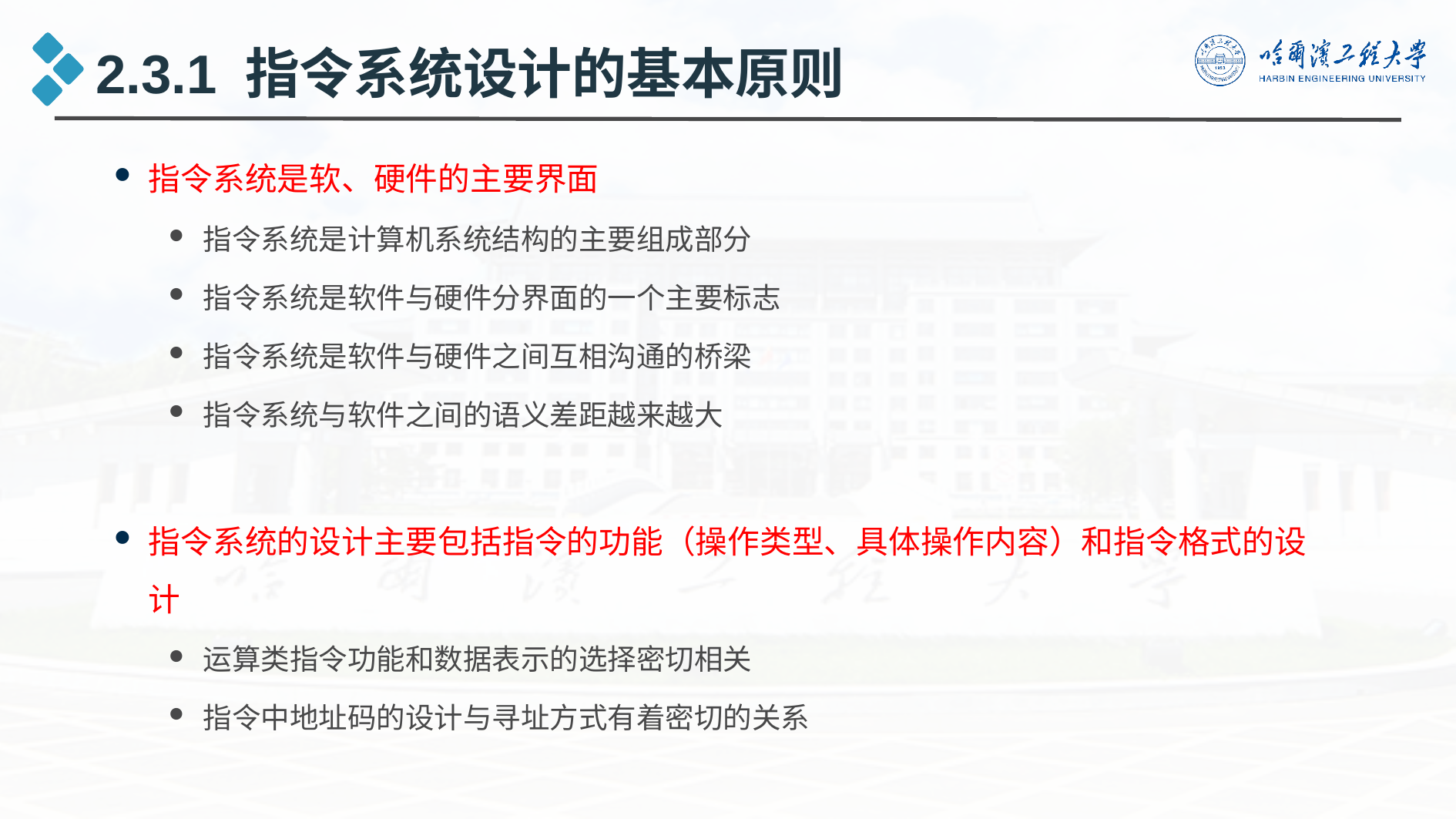

2.3.1 指令系统设计的基本原则

指令系统是软、硬件的主要界面
指令系统是计算机系统结构的主要组成部分
指令系统是软件与硬件分界面的一个主要标志
指令系统是软件与硬件之间互相沟通的桥梁
指令系统与软件之间的语义差距越来越大

指令系统的设计主要包括指令的功能（操作类型、具体操作内容）和指令格式的设计
运算类指令功能和数据表示的选择密切相关
指令中地址码的设计与寻址方式有着密切的关系